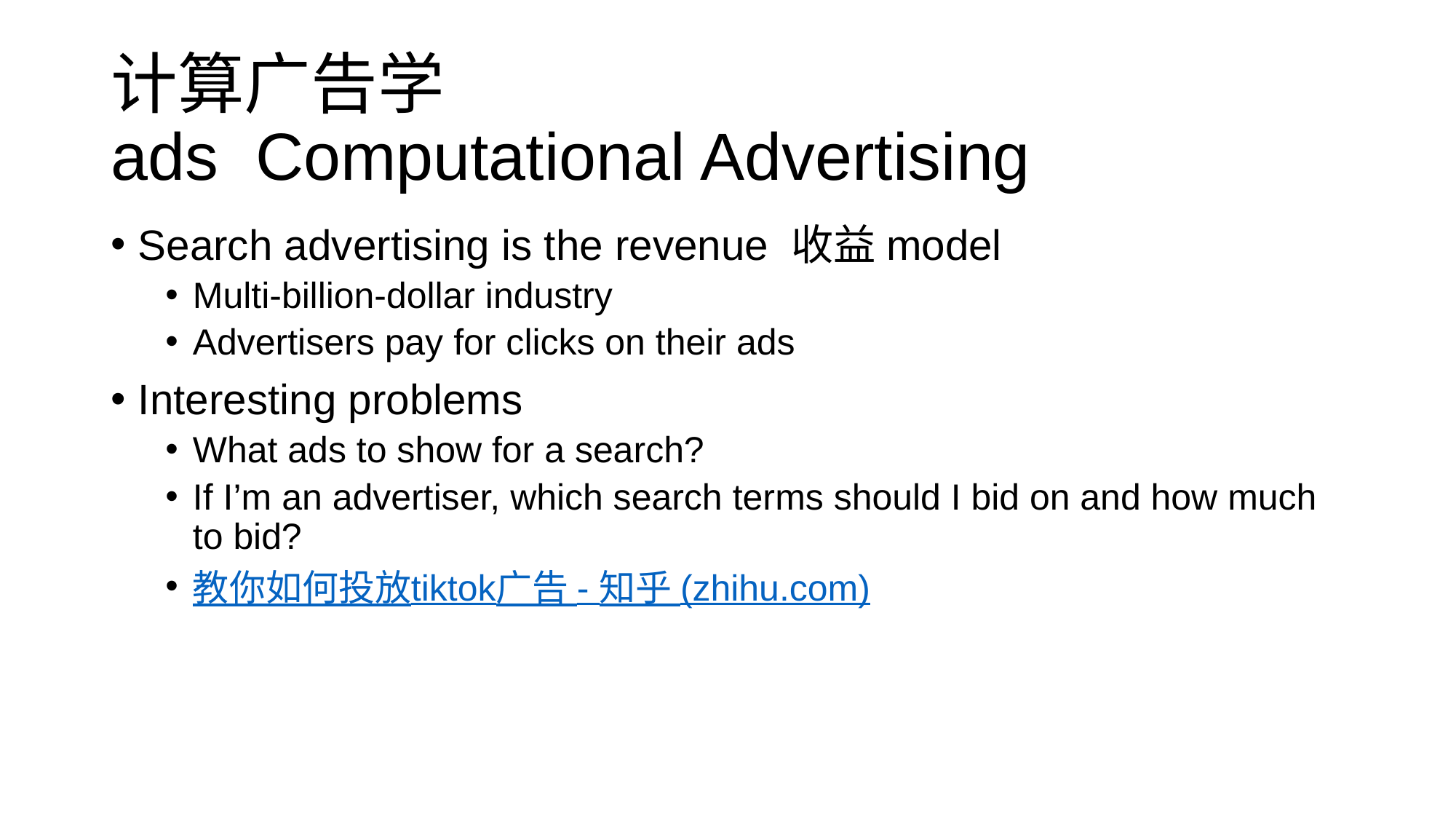

# 计算广告学 ads  Computational Advertising
Search advertising is the revenue 收益model
Multi-billion-dollar industry
Advertisers pay for clicks on their ads
Interesting problems
What ads to show for a search?
If I’m an advertiser, which search terms should I bid on and how much to bid?
教你如何投放tiktok广告 - 知乎 (zhihu.com)